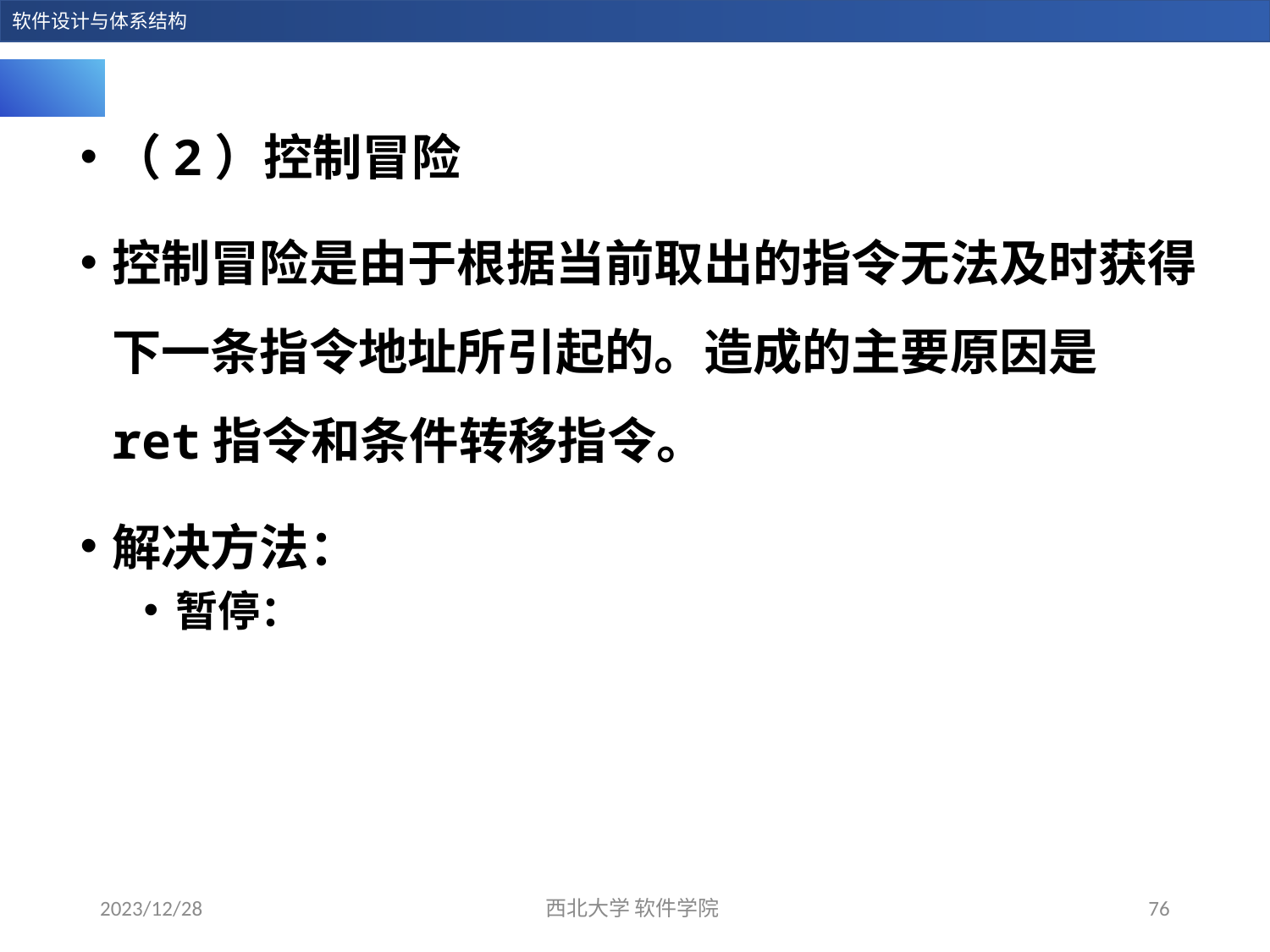

（2）控制冒险
控制冒险是由于根据当前取出的指令无法及时获得下一条指令地址所引起的。造成的主要原因是ret指令和条件转移指令。
解决方法：
暂停：

2023/12/28
西北大学 软件学院
76